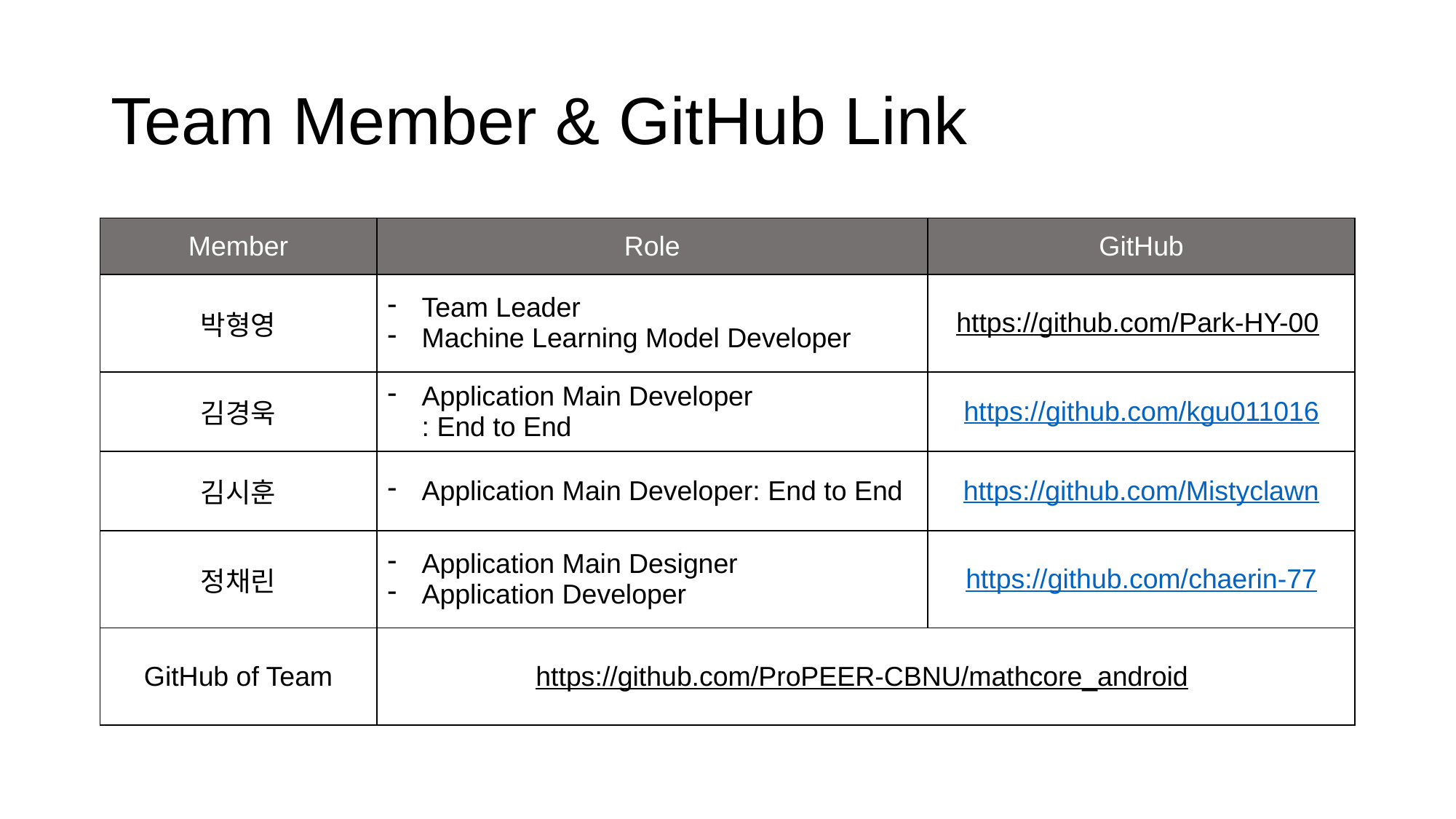

# Team Member & GitHub Link
| Member | Role | GitHub |
| --- | --- | --- |
| 박형영 | Team Leader Machine Learning Model Developer | https://github.com/Park-HY-00 |
| 김경욱 | Application Main Developer : End to End | https://github.com/kgu011016 |
| 김시훈 | Application Main Developer: End to End | https://github.com/Mistyclawn |
| 정채린 | Application Main Designer Application Developer | https://github.com/chaerin-77 |
| GitHub of Team | https://github.com/ProPEER-CBNU/mathcore\_android |  |